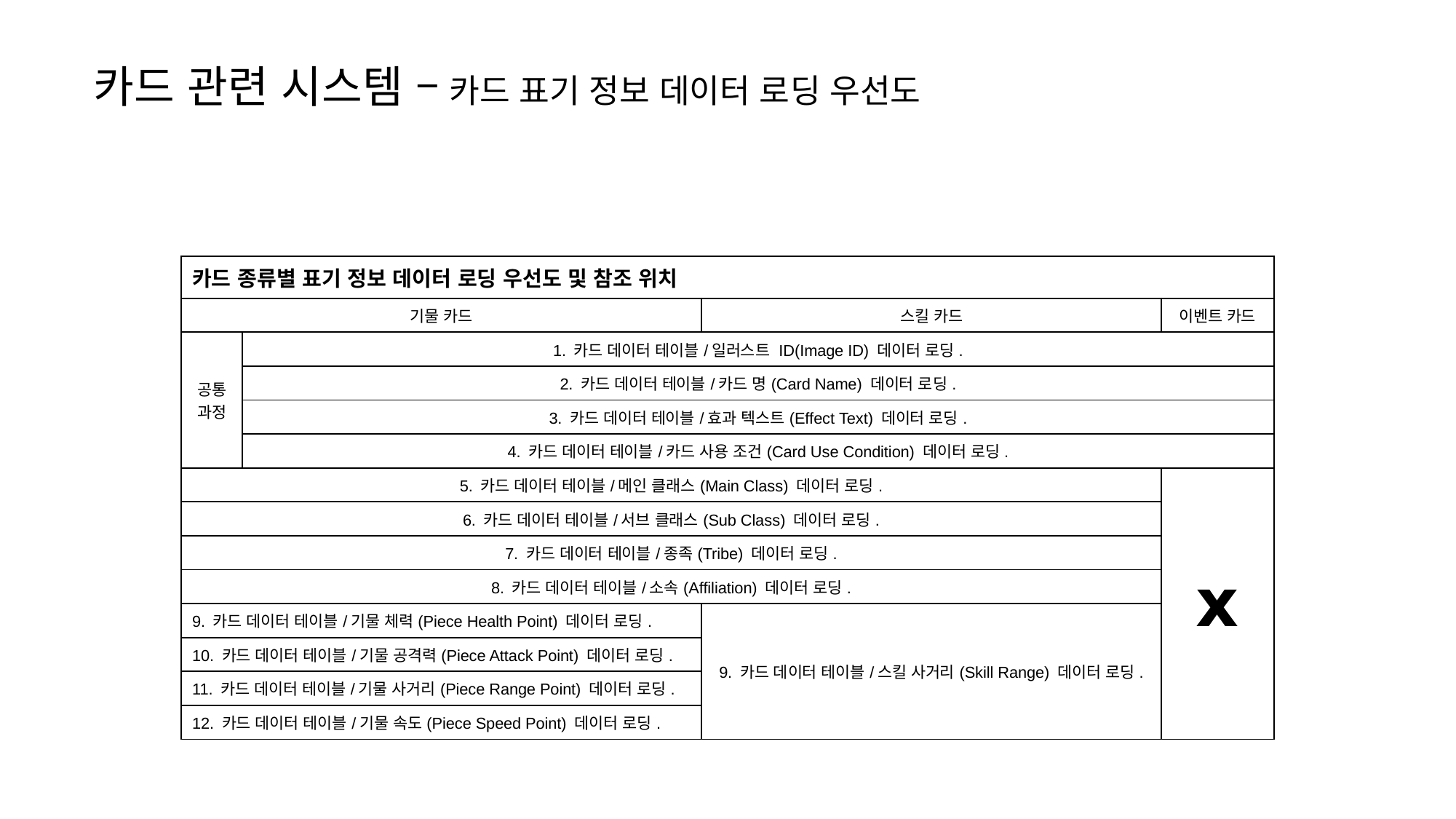

카드 관련 시스템 – 카드 표기 정보 데이터 로딩 우선도
| 카드 종류별 표기 정보 데이터 로딩 우선도 및 참조 위치 |  |  |  |
| --- | --- | --- | --- |
| 기물 카드 |  | 스킬 카드 | 이벤트 카드 |
| 공통 과정 | 1. 카드 데이터 테이블/일러스트 ID(Image ID) 데이터 로딩. |  |  |
|  | 2. 카드 데이터 테이블/카드 명(Card Name) 데이터 로딩. |  |  |
|  | 3. 카드 데이터 테이블/효과 텍스트(Effect Text) 데이터 로딩. |  |  |
|  | 4. 카드 데이터 테이블/카드 사용 조건(Card Use Condition) 데이터 로딩. |  |  |
| 5. 카드 데이터 테이블/메인 클래스(Main Class) 데이터 로딩. |  |  | ⅹ |
| 6. 카드 데이터 테이블/서브 클래스(Sub Class) 데이터 로딩. |  |  |  |
| 7. 카드 데이터 테이블/종족(Tribe) 데이터 로딩. |  |  |  |
| 8. 카드 데이터 테이블/소속(Affiliation) 데이터 로딩. |  |  |  |
| 9. 카드 데이터 테이블/기물 체력(Piece Health Point) 데이터 로딩. |  | 9. 카드 데이터 테이블/스킬 사거리(Skill Range) 데이터 로딩. |  |
| 10. 카드 데이터 테이블/기물 공격력(Piece Attack Point) 데이터 로딩. |  |  |  |
| 11. 카드 데이터 테이블/기물 사거리(Piece Range Point) 데이터 로딩. |  |  |  |
| 12. 카드 데이터 테이블/기물 속도(Piece Speed Point) 데이터 로딩. |  |  |  |